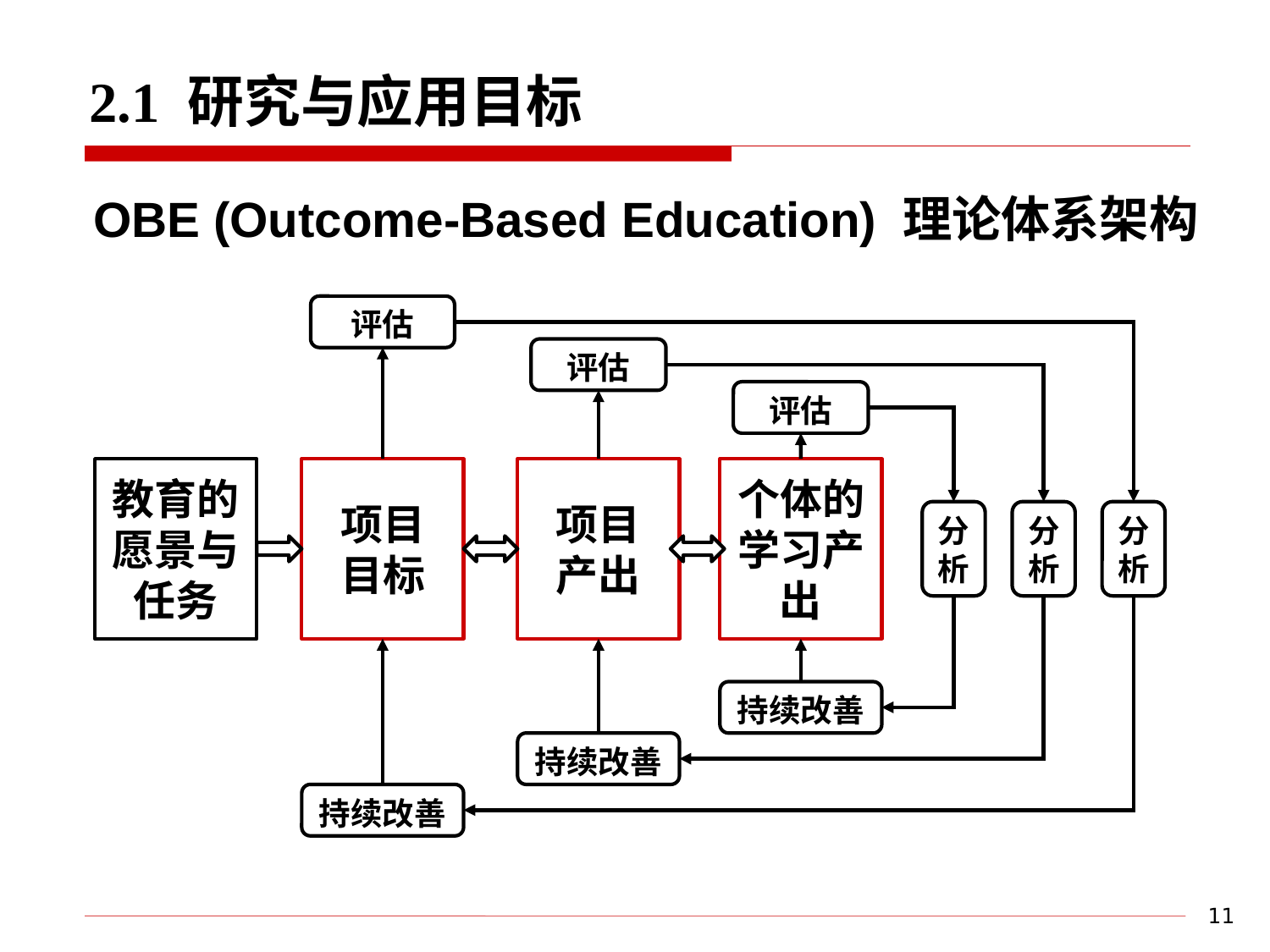

2.1 研究与应用目标
OBE (Outcome-Based Education) 理论体系架构

评估
评估
评估
教育的愿景与任务
项目
目标
项目
产出
个体的学习产出
分析
分析
分析

持续改善
持续改善
持续改善
11